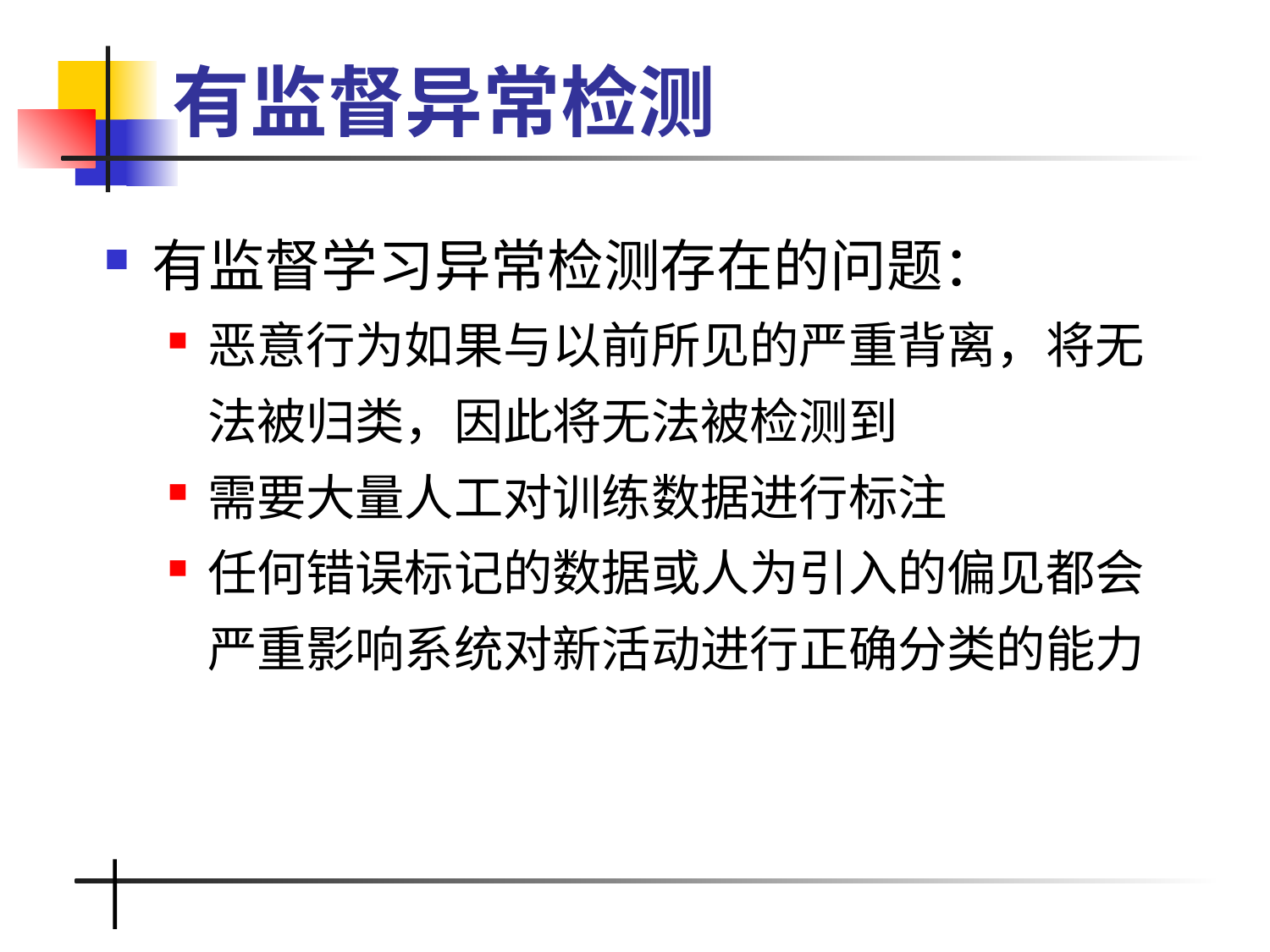

# 有监督异常检测
有监督学习异常检测存在的问题：
恶意行为如果与以前所见的严重背离，将无法被归类，因此将无法被检测到
需要大量人工对训练数据进行标注
任何错误标记的数据或人为引入的偏见都会严重影响系统对新活动进行正确分类的能力